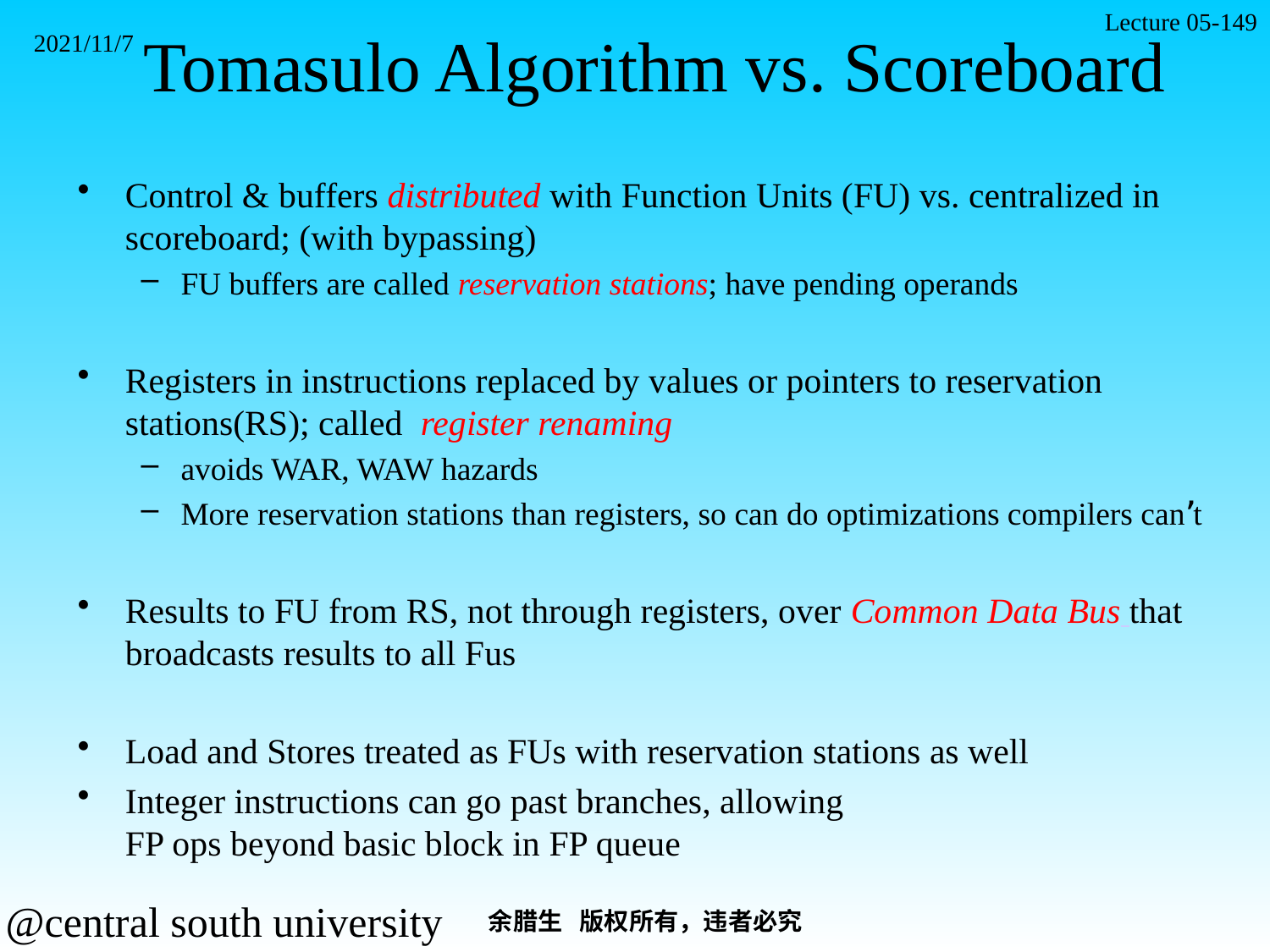

# Tomasulo Algorithm vs. Scoreboard
Lecture 05-149
2021/11/7
Control & buffers distributed with Function Units (FU) vs. centralized in scoreboard; (with bypassing)
FU buffers are called reservation stations; have pending operands

Registers in instructions replaced by values or pointers to reservation stations(RS); called  register renaming
avoids WAR, WAW hazards
More reservation stations than registers, so can do optimizations compilers can’t

Results to FU from RS, not through registers, over Common Data Bus that broadcasts results to all Fus

Load and Stores treated as FUs with reservation stations as well
Integer instructions can go past branches, allowing
FP ops beyond basic block in FP queue
余腊生   版权所有，违者必究